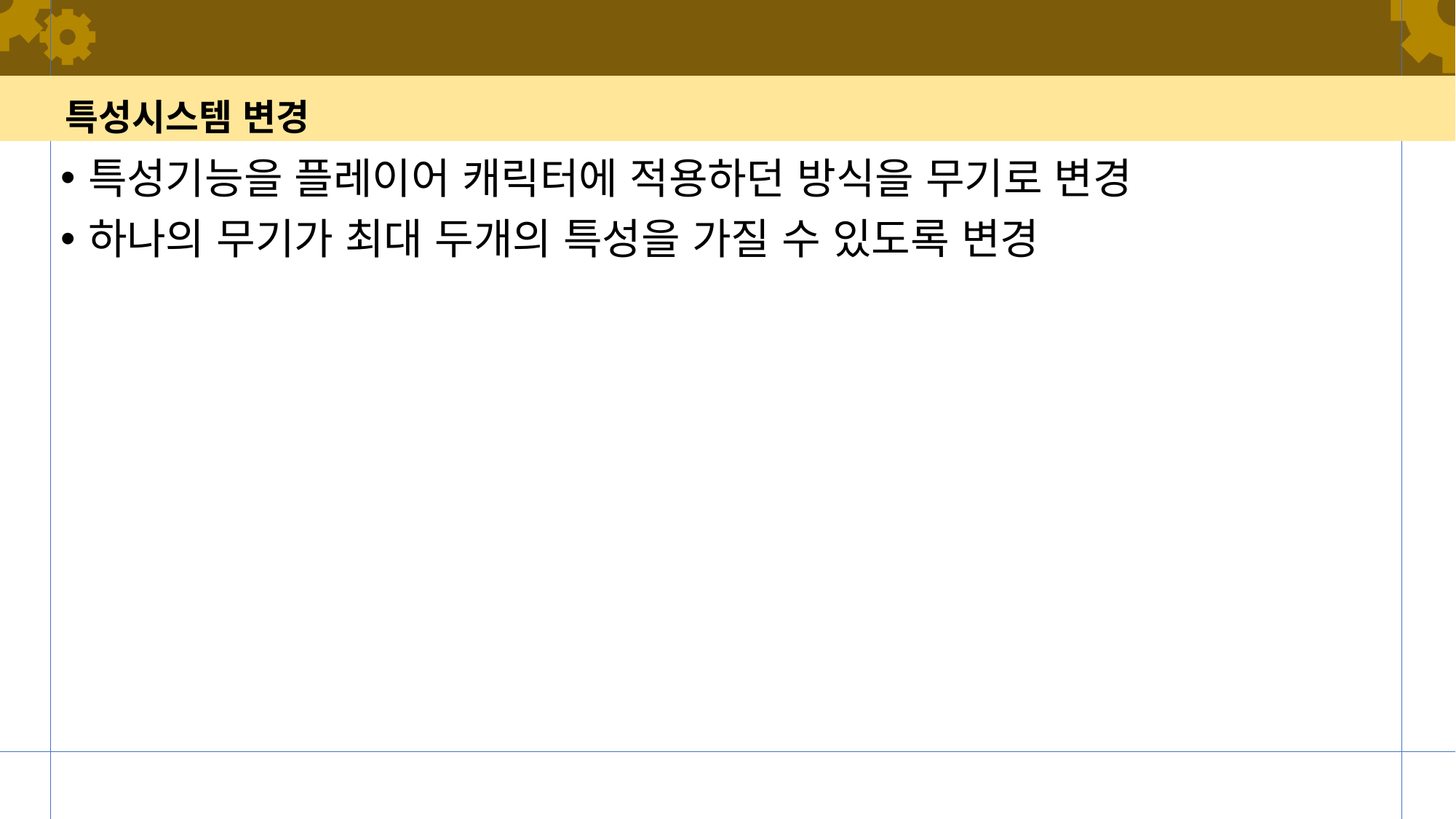

# 특성시스템 변경
특성기능을 플레이어 캐릭터에 적용하던 방식을 무기로 변경
하나의 무기가 최대 두개의 특성을 가질 수 있도록 변경